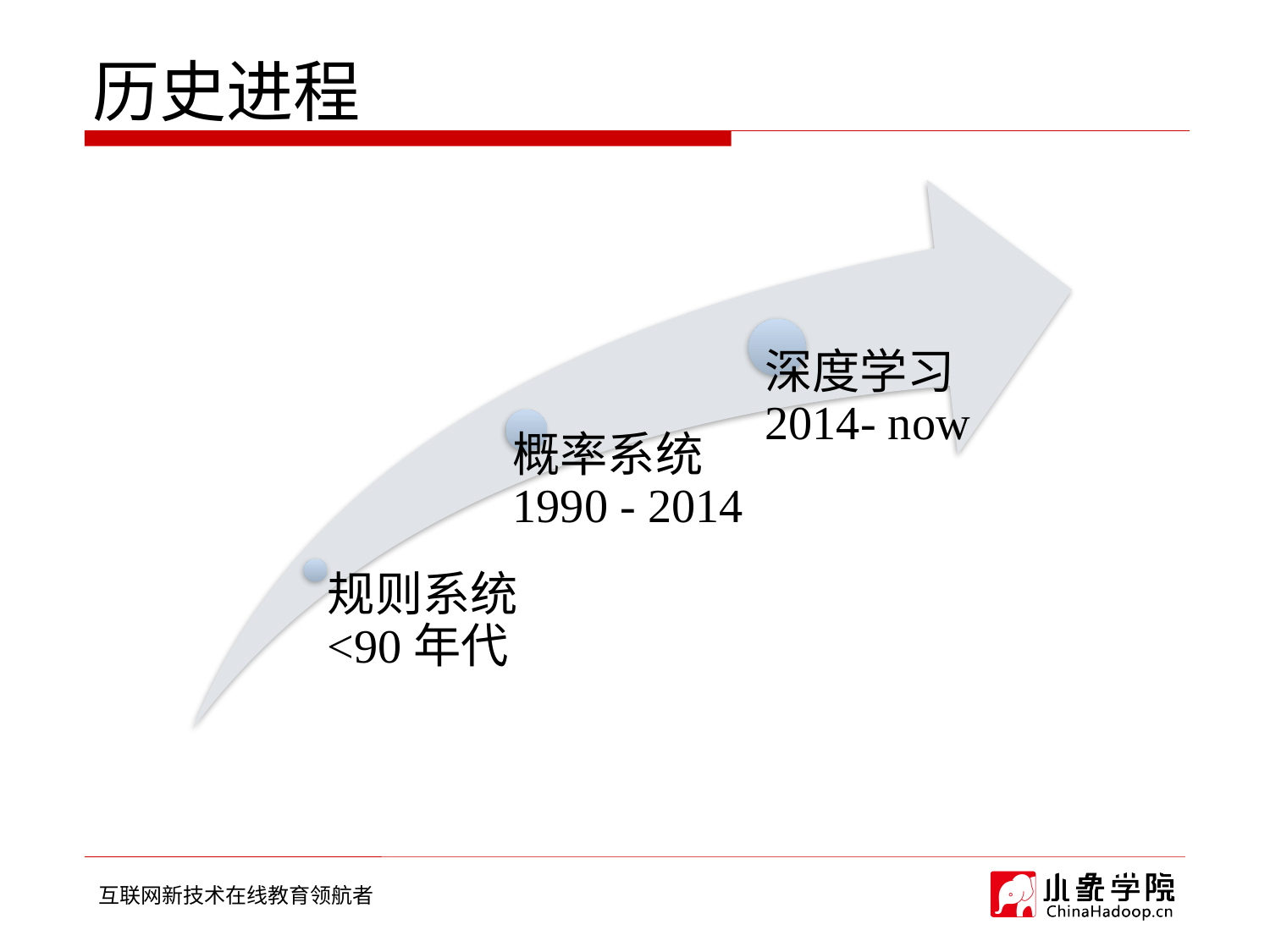

# 历史进程
规则系统
<90年代
概率系统 1990 - 2014
深度学习 2014- now